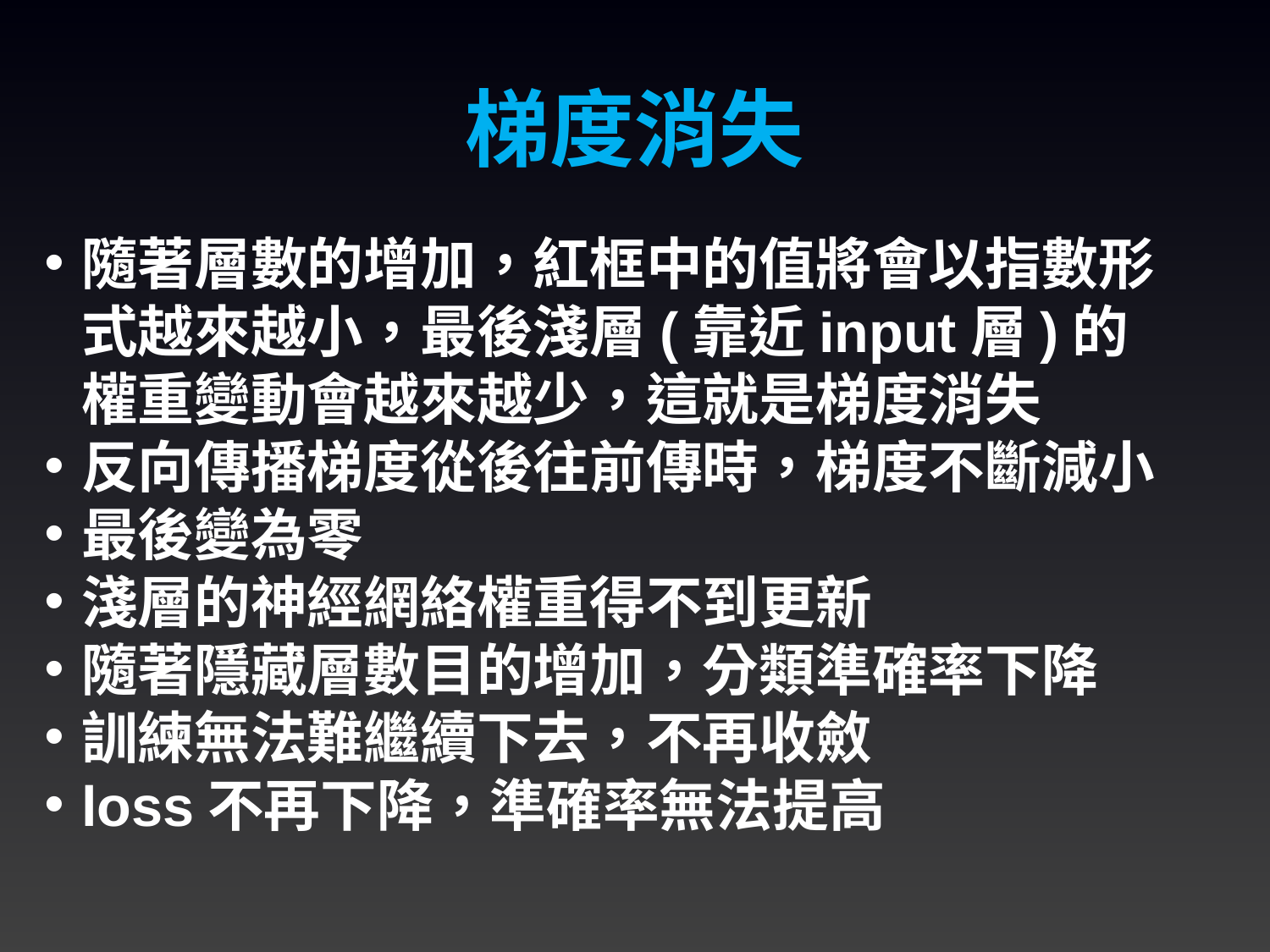

梯度消失
隨著層數的增加，紅框中的值將會以指數形式越來越小，最後淺層(靠近input層)的權重變動會越來越少，這就是梯度消失
反向傳播梯度從後往前傳時，梯度不斷減小
最後變為零
淺層的神經網絡權重得不到更新
隨著隱藏層數目的增加，分類準確率下降
訓練無法難繼續下去，不再收斂
loss不再下降，準確率無法提高